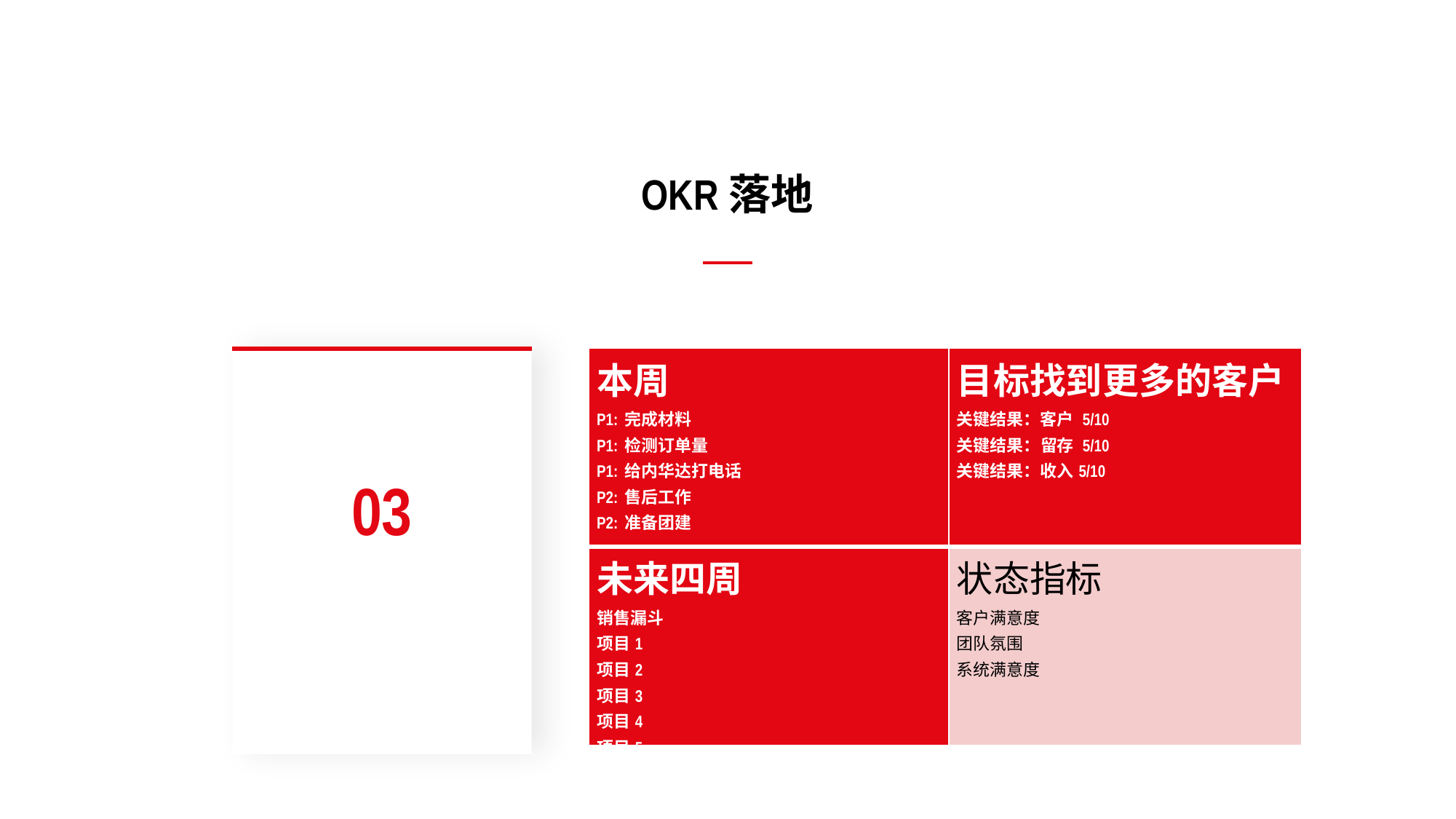

OKR落地

03
| 本周 P1: 完成材料 P1: 检测订单量 P1: 给内华达打电话 P2: 售后工作 P2: 准备团建 | 目标找到更多的客户 关键结果：客户 5/10 关键结果：留存 5/10 关键结果：收入5/10 |
| --- | --- |
| 未来四周 销售漏斗 项目1 项目2 项目3 项目4 项目5 | 状态指标 客户满意度 团队氛围 系统满意度 |